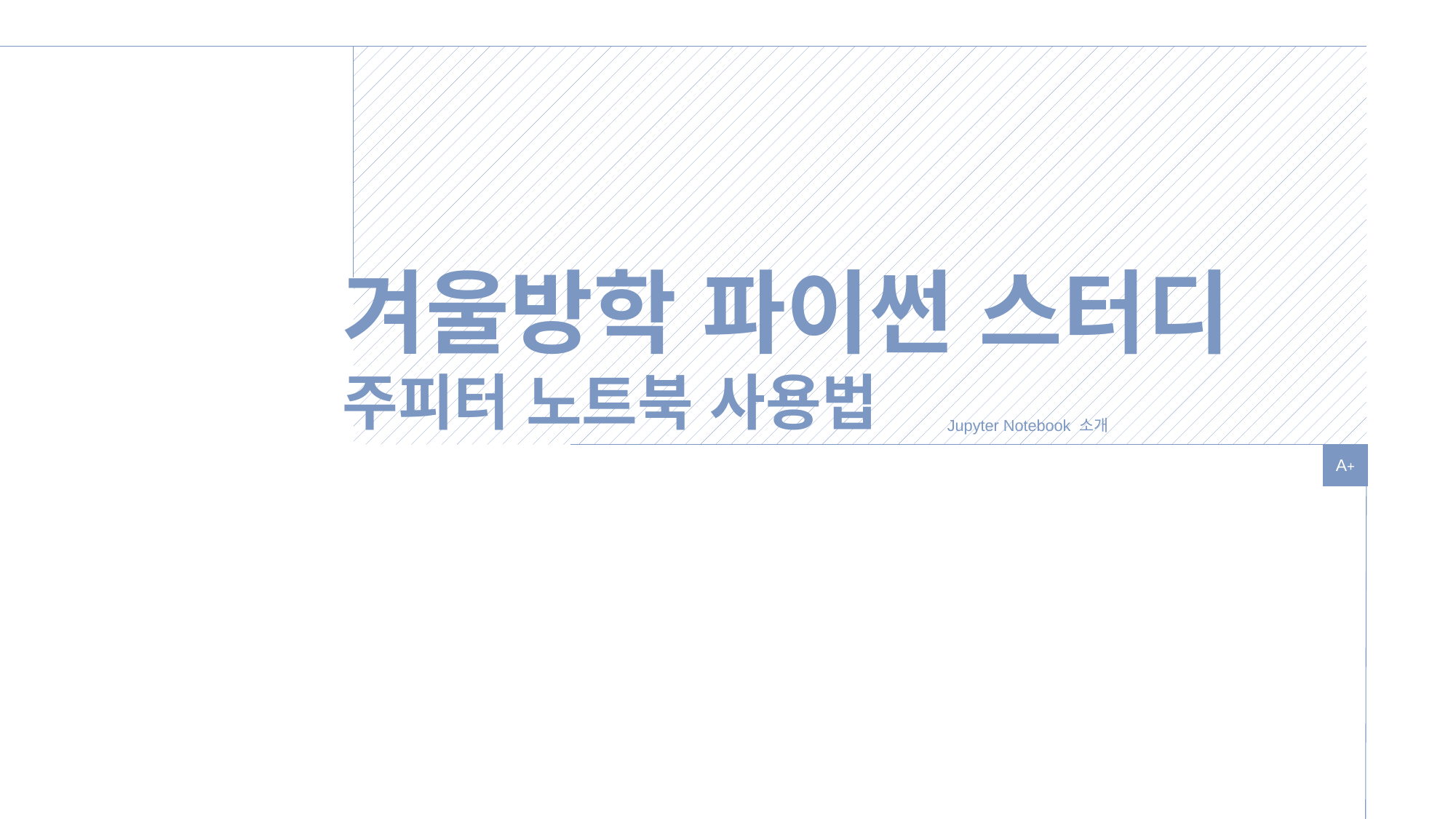

겨울방학 파이썬 스터디
주피터 노트북 사용법
Jupyter Notebook 소개
A+